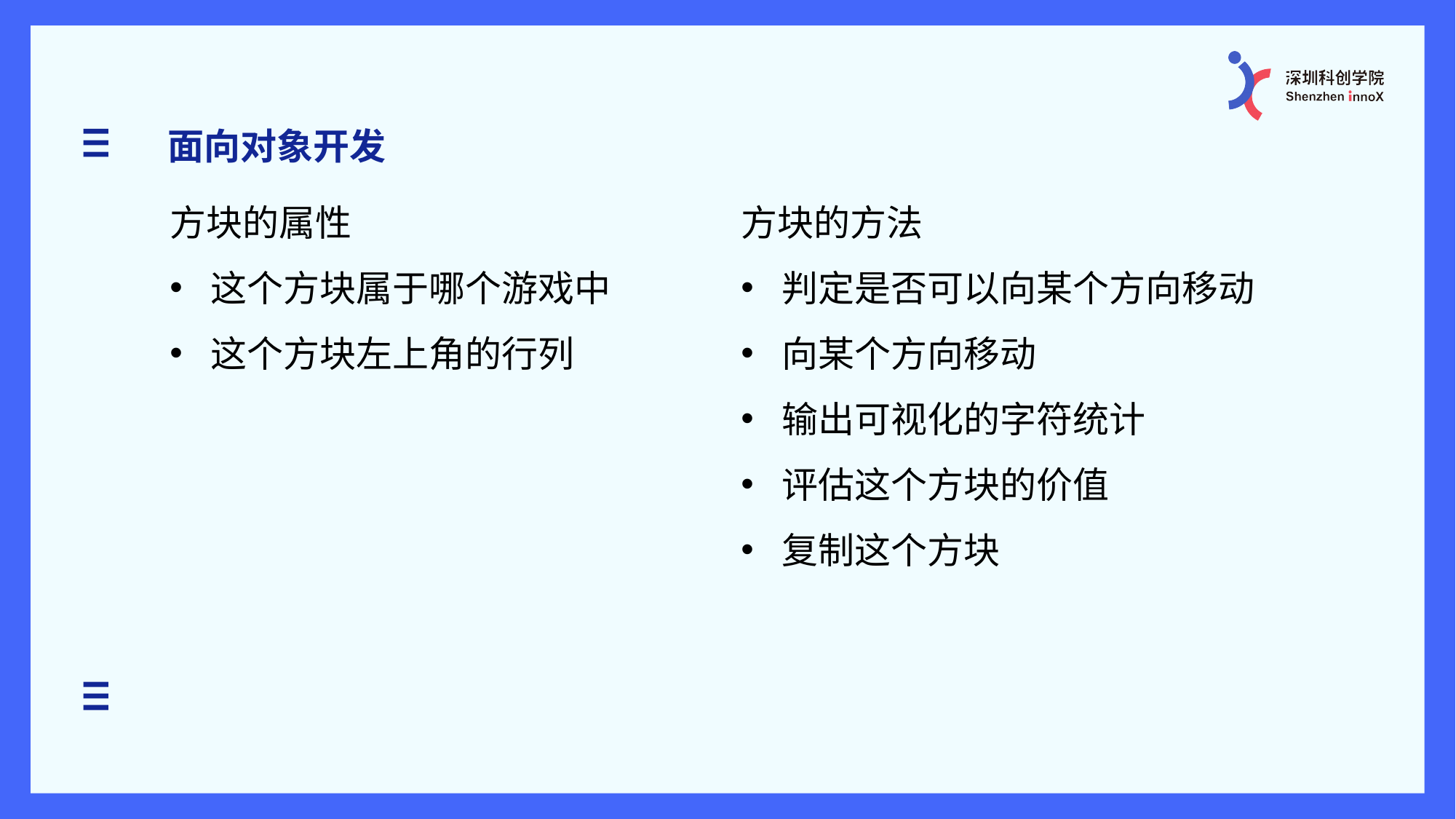

面向对象开发
方块的属性
这个方块属于哪个游戏中
这个方块左上角的行列
方块的方法
判定是否可以向某个方向移动
向某个方向移动
输出可视化的字符统计
评估这个方块的价值
复制这个方块